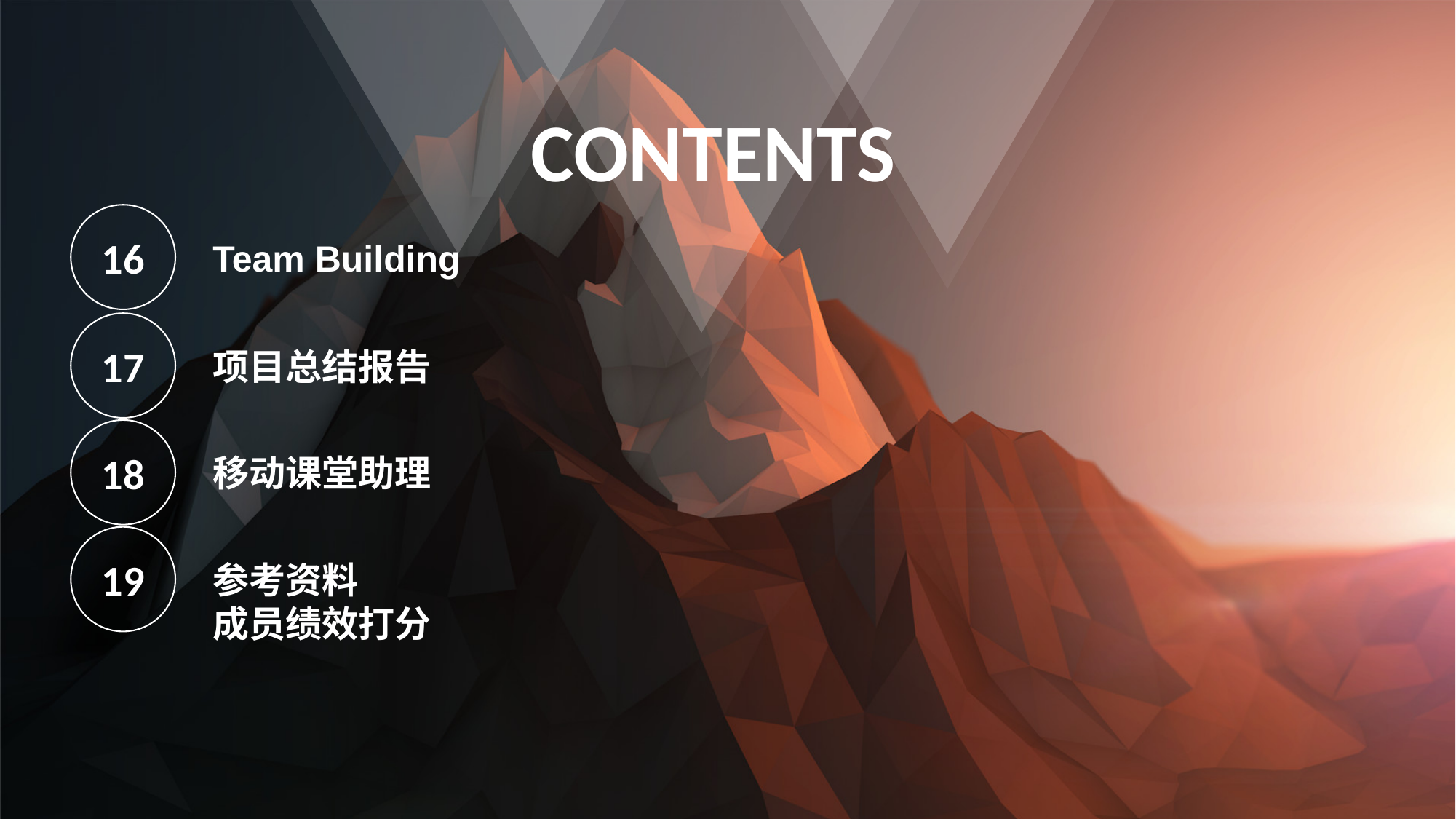

CONTENTS
16
Team Building
17
项目总结报告
18
移动课堂助理
19
参考资料
成员绩效打分